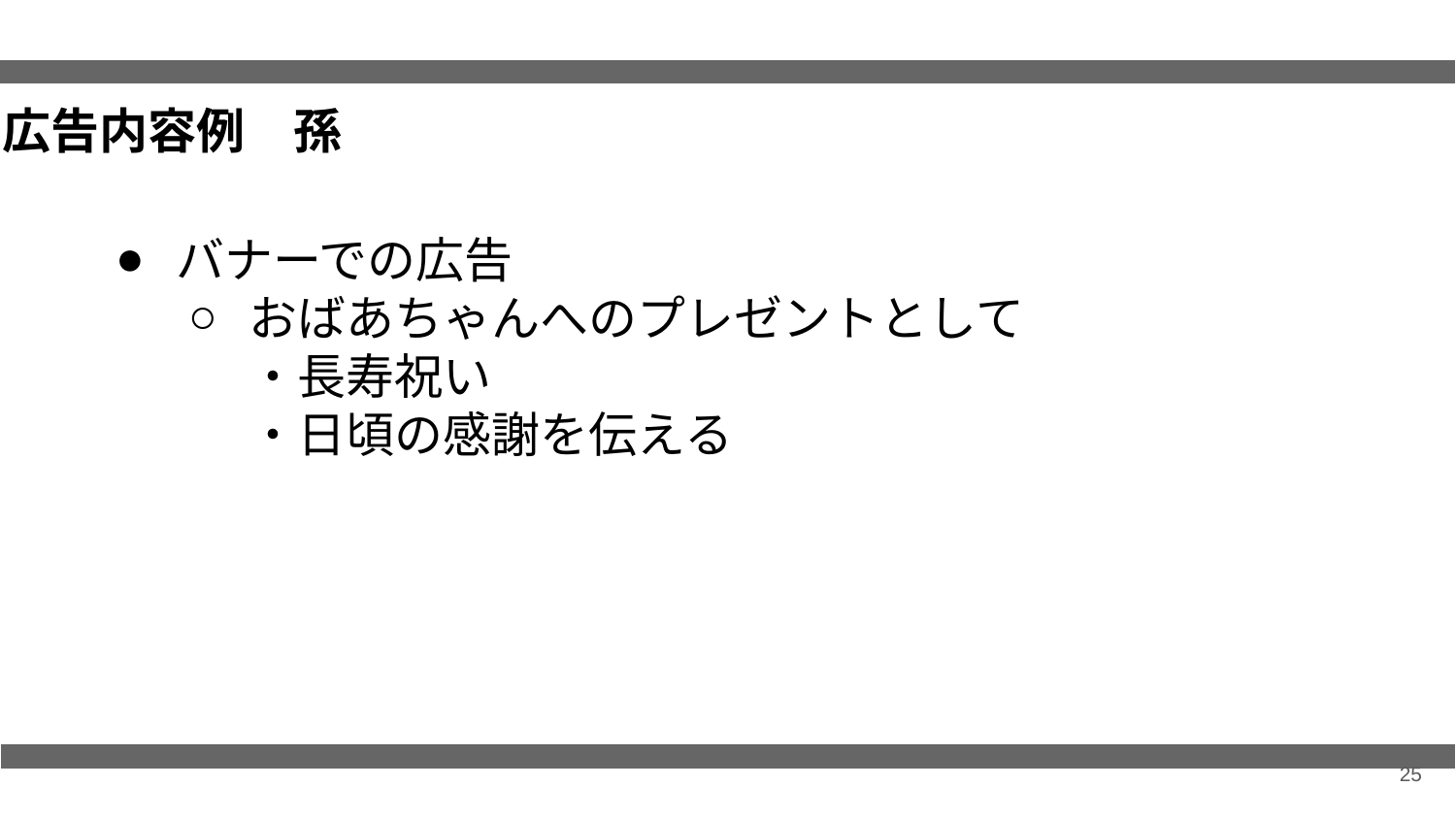

広告内容例　孫
バナーでの広告
おばあちゃんへのプレゼントとして
・長寿祝い
・日頃の感謝を伝える
25